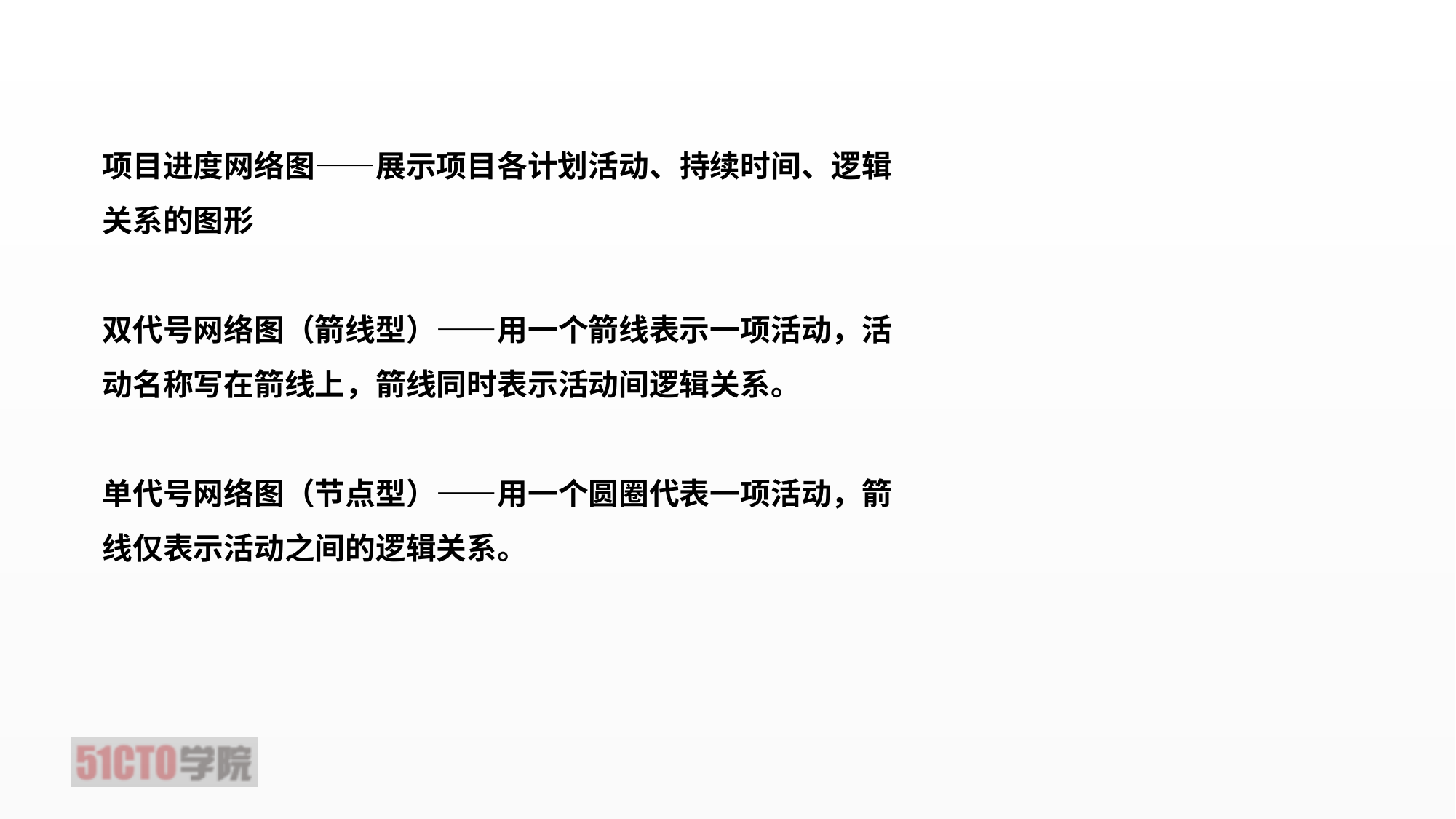

项目进度网络图——展示项目各计划活动、持续时间、逻辑关系的图形

双代号网络图（箭线型）——用一个箭线表示一项活动，活动名称写在箭线上，箭线同时表示活动间逻辑关系。

单代号网络图（节点型）——用一个圆圈代表一项活动，箭线仅表示活动之间的逻辑关系。